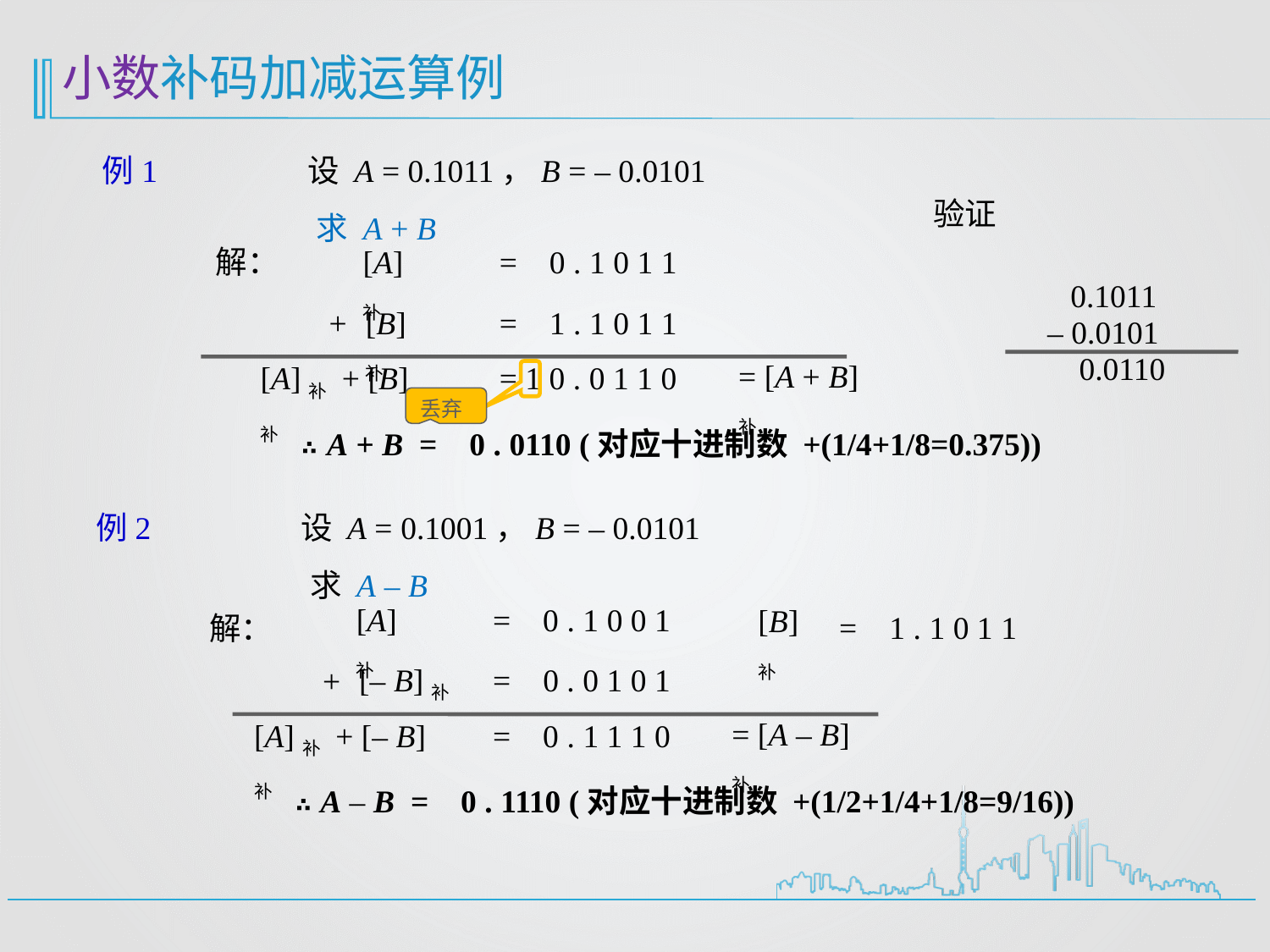

小数补码加减运算例
例1
设 A = 0.1011，B = – 0.0101
验证
求 A + B
解：
[A]补
=    0 . 1 0 1 1
0.1011
[B]补
=    1 . 1 0 1 1
+
– 0.0101
0.0110
= [A + B]补
[A]补 + [B]补
= 1 0 . 0 1 1 0

∴ A + B  =    0 . 0110 (对应十进制数 +(1/4+1/8=0.375))
丢弃
例2
设 A = 0.1001，B = – 0.0101
求 A – B
[A]补
=    0 . 1 0 0 1
[B]补
=    1 . 1 0 1 1
解：
[– B]补
=    0 . 0 1 0 1
+
= [A – B]补
[A]补 + [– B]补
=    0 . 1 1 1 0

∴ A – B  =    0 . 1110 (对应十进制数 +(1/2+1/4+1/8=9/16))